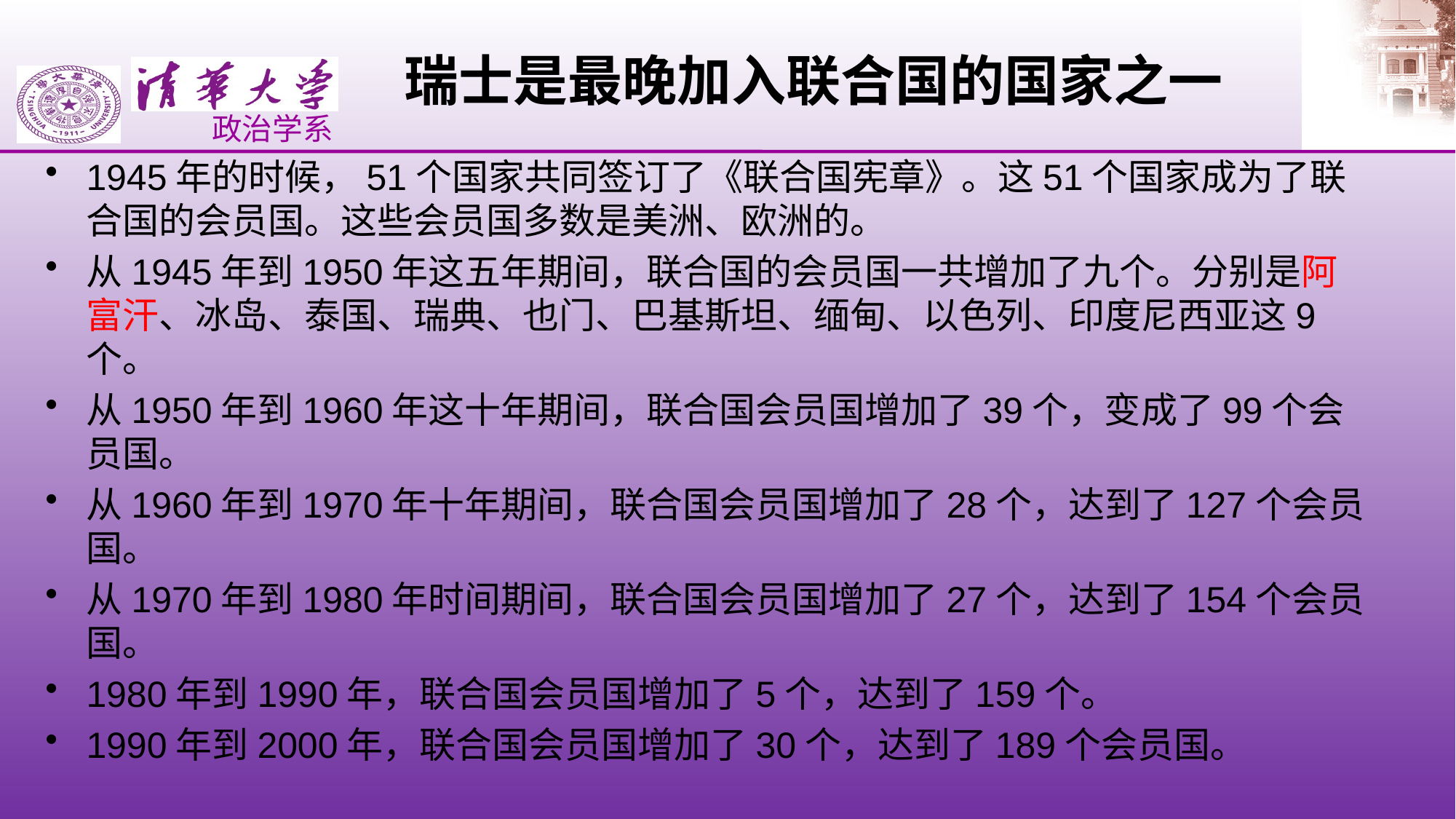

# 瑞士是最晚加入联合国的国家之一
1945年的时候，51个国家共同签订了《联合国宪章》。这51个国家成为了联合国的会员国。这些会员国多数是美洲、欧洲的。
从1945年到1950年这五年期间，联合国的会员国一共增加了九个。分别是阿富汗、冰岛、泰国、瑞典、也门、巴基斯坦、缅甸、以色列、印度尼西亚这9个。
从1950年到1960年这十年期间，联合国会员国增加了39个，变成了99个会员国。
从1960年到1970年十年期间，联合国会员国增加了28个，达到了127个会员国。
从1970年到1980年时间期间，联合国会员国增加了27个，达到了154个会员国。
1980年到1990年，联合国会员国增加了5个，达到了159个。
1990年到2000年，联合国会员国增加了30个，达到了189个会员国。